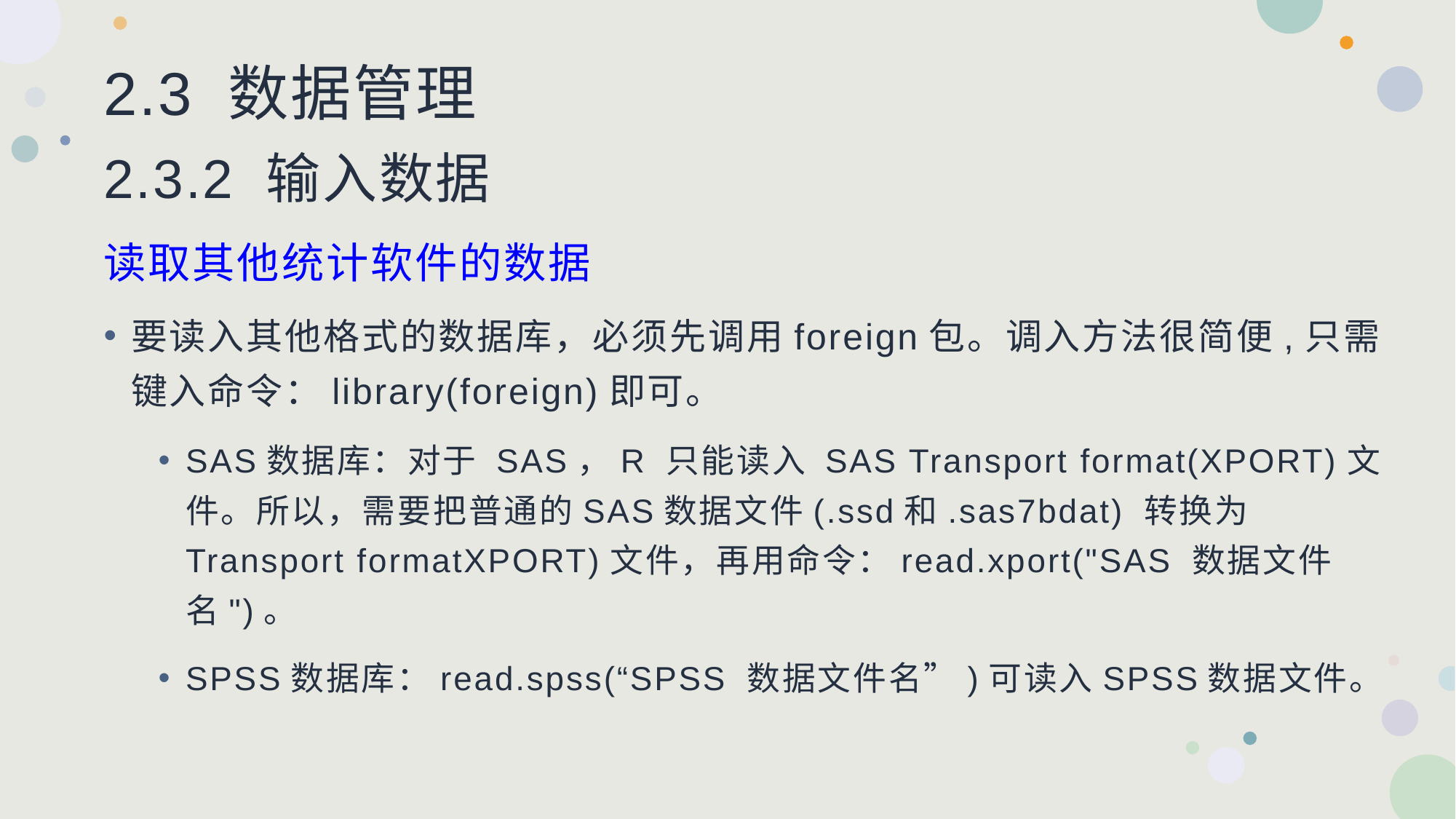

# 2.3 数据管理 2.3.2 输入数据
读取其他统计软件的数据
要读入其他格式的数据库，必须先调用foreign包。调入方法很简便,只需键入命令：library(foreign)即可。
SAS数据库：对于 SAS，R 只能读入 SAS Transport format(XPORT)文件。所以，需要把普通的SAS数据文件(.ssd和.sas7bdat) 转换为 Transport formatXPORT)文件，再用命令：read.xport("SAS 数据文件名")。
SPSS数据库：read.spss(“SPSS 数据文件名”)可读入SPSS数据文件。